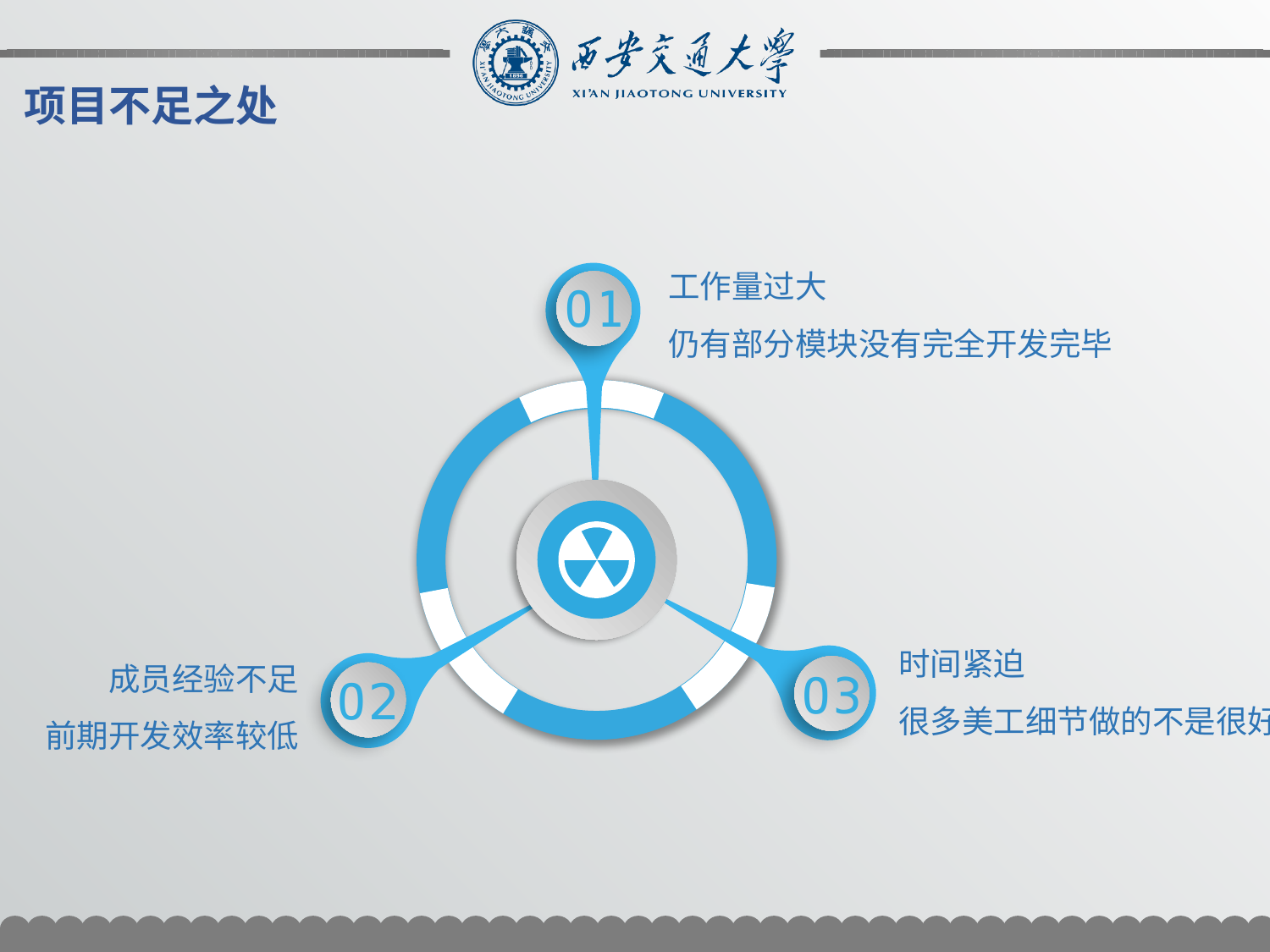

项目不足之处
工作量过大
仍有部分模块没有完全开发完毕

01

时间紧迫
很多美工细节做的不是很好
成员经验不足
前期开发效率较低

03

02